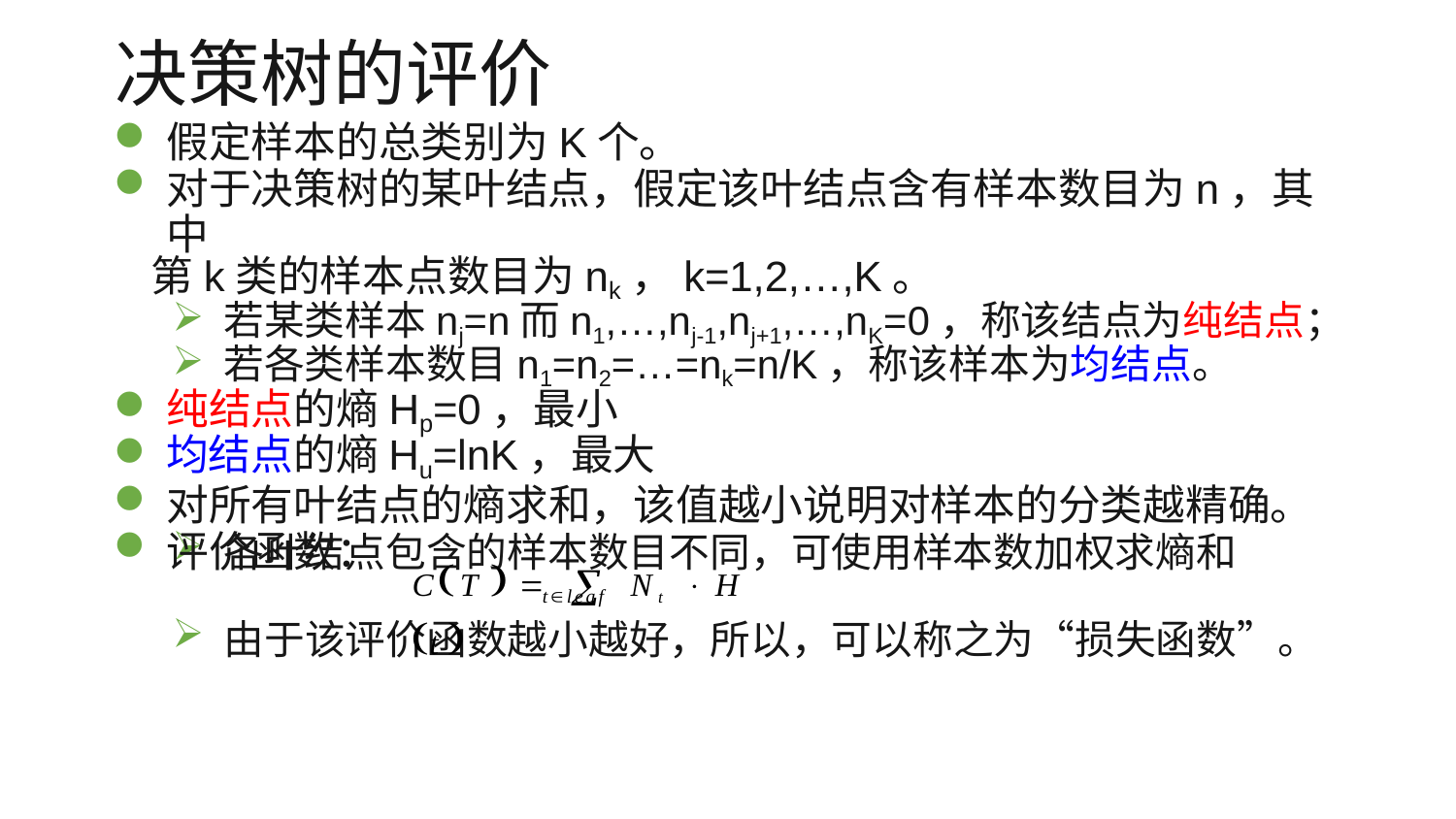

# 决策树的评价
假定样本的总类别为K个。
对于决策树的某叶结点，假定该叶结点含有样本数目为n，其中
第k类的样本点数目为nk，k=1,2,…,K。
若某类样本nj=n而n1,…,nj-1,nj+1,…,nK=0，称该结点为纯结点；
若各类样本数目n1=n2=…=nk=n/K，称该样本为均结点。
纯结点的熵Hp=0，最小
均结点的熵Hu=lnK，最大
对所有叶结点的熵求和，该值越小说明对样本的分类越精确。
各叶结点包含的样本数目不同，可使用样本数加权求熵和
C(T ) = ∑ Nt ⋅ H (t )
评价函数：
t∈leaf
由于该评价函数越小越好，所以，可以称之为“损失函数”。